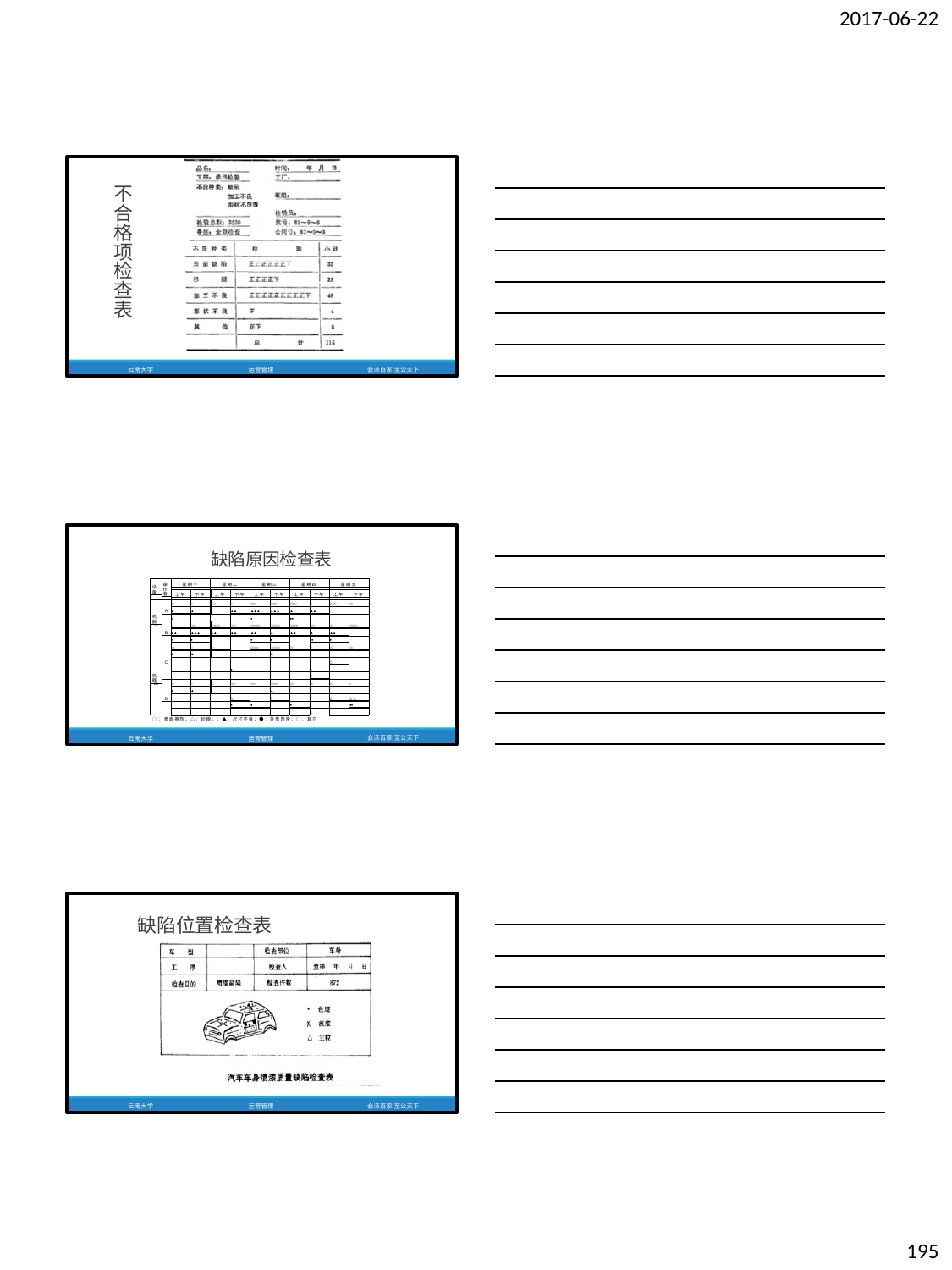

2017-06-22

不 合 格 项 检 查 表

云南大学
运营管理
会泽百家 至公天下

缺陷原因检查表

设 备

操 作 者
星期一
星期二
星期三
星期四
星期五

上午
下午
上午
下午
上午
下午
上午
下午
上午
下午

机 器

A
○○
○
○○○
○
○○○
○○○○
○○○○
○
○○○○
○○

▲
▲

▲▲
▲▲▲
▲▲▲
▲
▲▲

●

●

●●

B
○
○○○
○○○○○○
○○○
○○○○○○
○○○○○○
○○○○○
○○○
○○
○○○○○
Ⅰ

▲▲
▲▲▲
▲▲
▲▲
▲▲
▲
▲▲
▲
▲▲

●
●

●
●

●●
●

机 器

C
○○
○
○○
○○○○○
○○○○○○
○○
○
○○
○○

▲
▲

▲

△

●

●

□

D
○○
○
○○
○○○
○○○
○○○○○
○○
○○
○○
○
Ⅱ

▲
▲

▲

△

△

△
△△

●
●

●

●●

□

○：表面擦伤；△：砂眼；：▲：尺寸不良；●：外形异常；□：其它

云南大学	运营管理

会泽百家 至公天下

缺陷位置检查表

云南大学
运营管理
会泽百家 至公天下

195